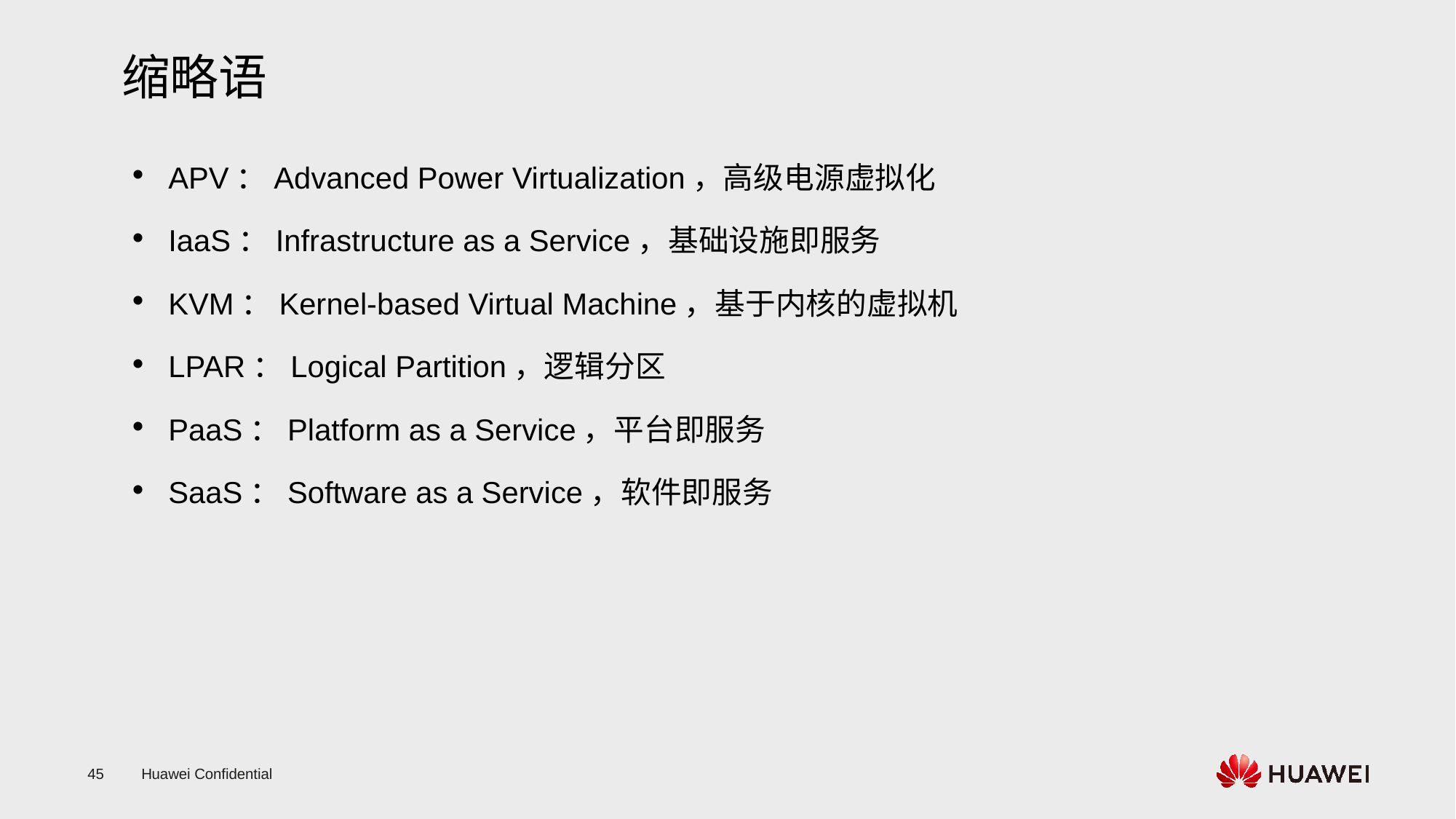

# 缩略语
APV：Advanced Power Virtualization，高级电源虚拟化
IaaS：Infrastructure as a Service，基础设施即服务
KVM：Kernel-based Virtual Machine，基于内核的虚拟机
LPAR：Logical Partition，逻辑分区
PaaS：Platform as a Service，平台即服务
SaaS：Software as a Service，软件即服务